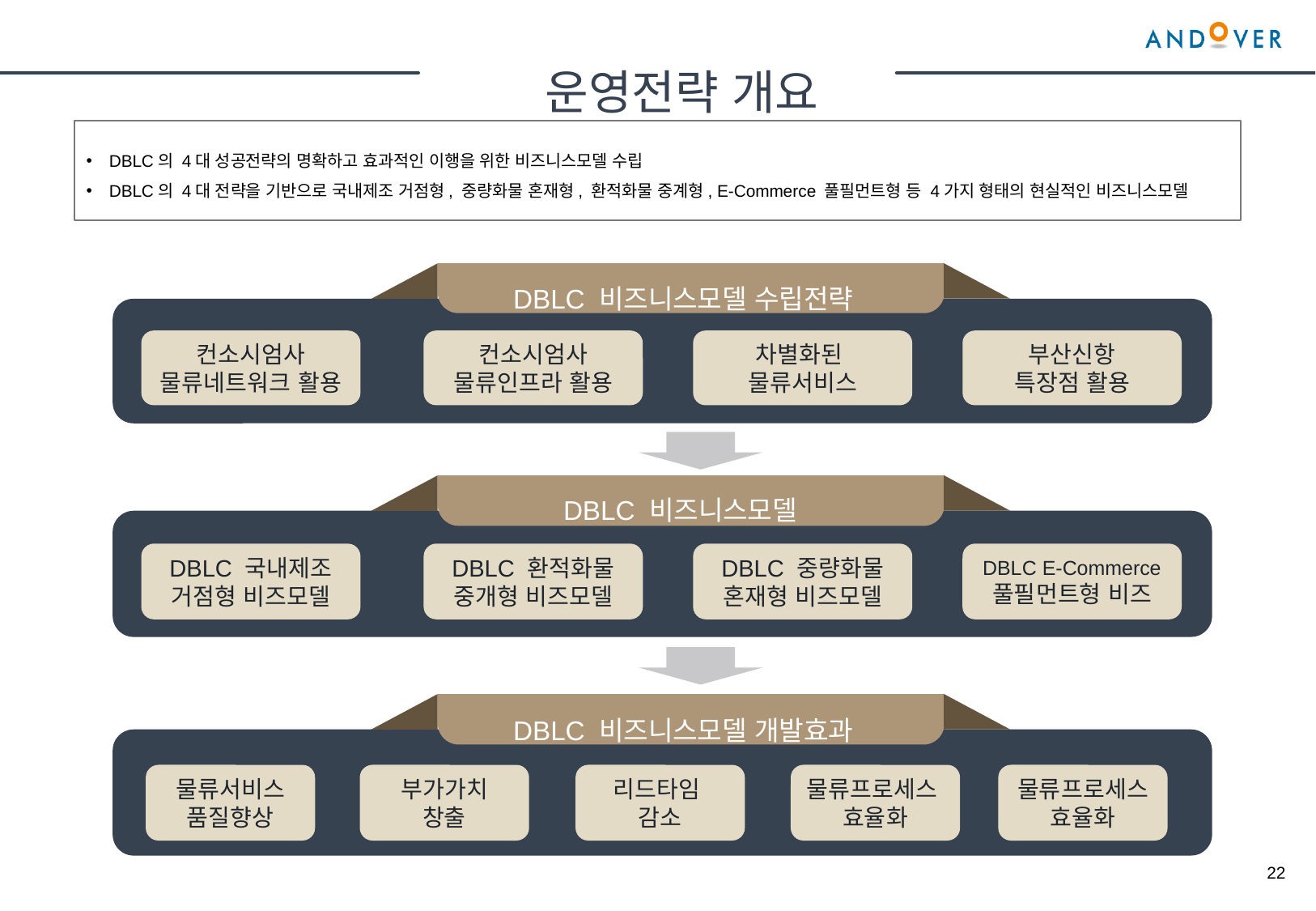

운영전략 개요
DBLC의 4대 성공전략의 명확하고 효과적인 이행을 위한 비즈니스모델 수립
DBLC의 4대 전략을 기반으로 국내제조 거점형, 중량화물 혼재형, 환적화물 중계형, E-Commerce 풀필먼트형 등 4가지 형태의 현실적인 비즈니스모델

DBLC 비즈니스모델 수립전략

컨소시엄사
물류네트워크 활용
컨소시엄사
물류인프라 활용
차별화된
물류서비스
부산신항
특장점 활용

DBLC 비즈니스모델

DBLC 국내제조
거점형 비즈모델
DBLC 환적화물
중개형 비즈모델
DBLC 중량화물
혼재형 비즈모델
DBLC E-Commerce
풀필먼트형 비즈

DBLC 비즈니스모델 개발효과

물류서비스
품질향상
부가가치
창출
리드타임
감소
물류프로세스
효율화
물류프로세스
효율화
22